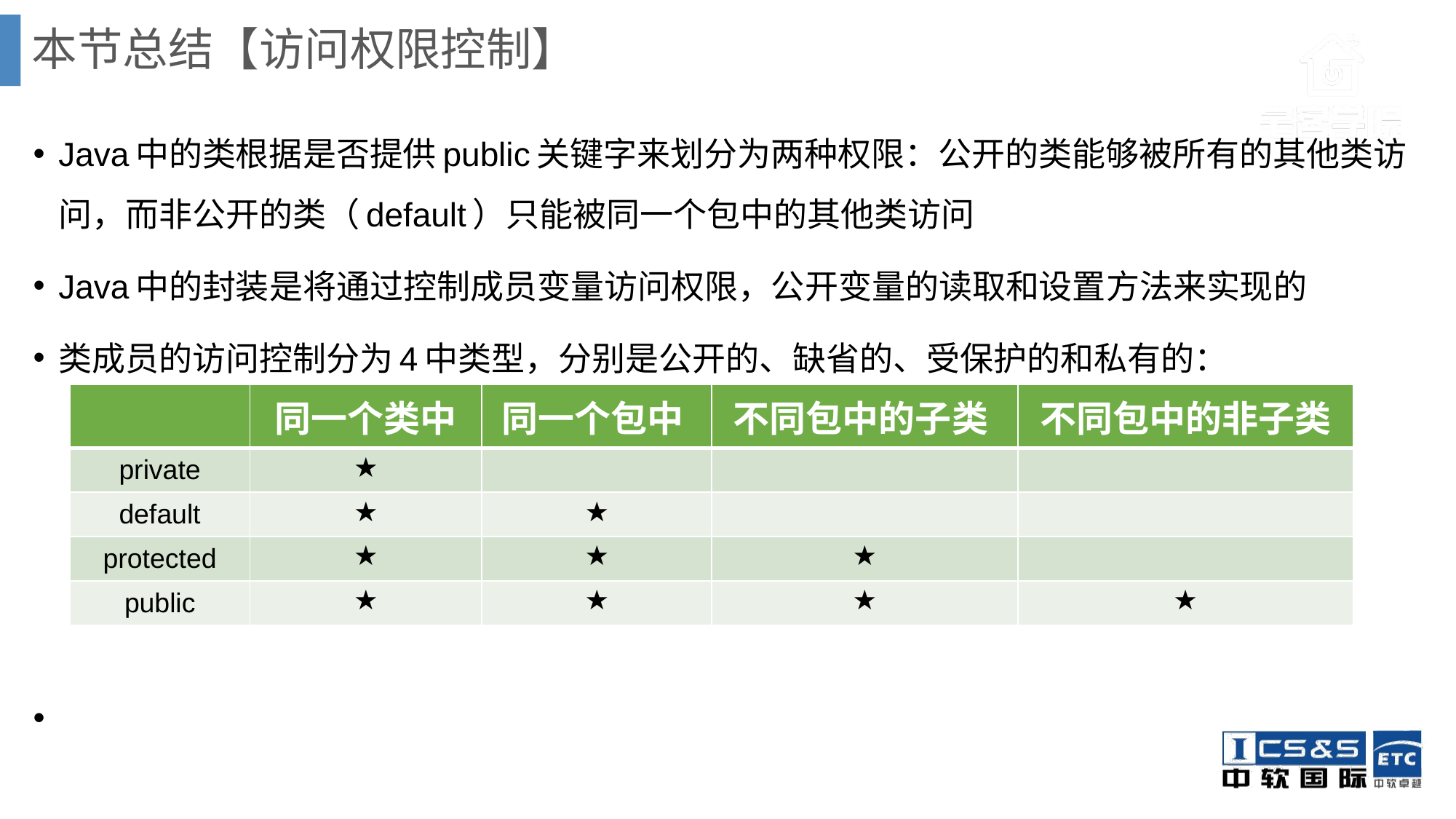

# 本节总结【访问权限控制】
Java中的类根据是否提供public关键字来划分为两种权限：公开的类能够被所有的其他类访问，而非公开的类（default）只能被同一个包中的其他类访问
Java中的封装是将通过控制成员变量访问权限，公开变量的读取和设置方法来实现的
类成员的访问控制分为4中类型，分别是公开的、缺省的、受保护的和私有的：

|  | 同一个类中 | 同一个包中 | 不同包中的子类 | 不同包中的非子类 |
| --- | --- | --- | --- | --- |
| private | ★ |  |  |  |
| default | ★ | ★ |  |  |
| protected | ★ | ★ | ★ |  |
| public | ★ | ★ | ★ | ★ |